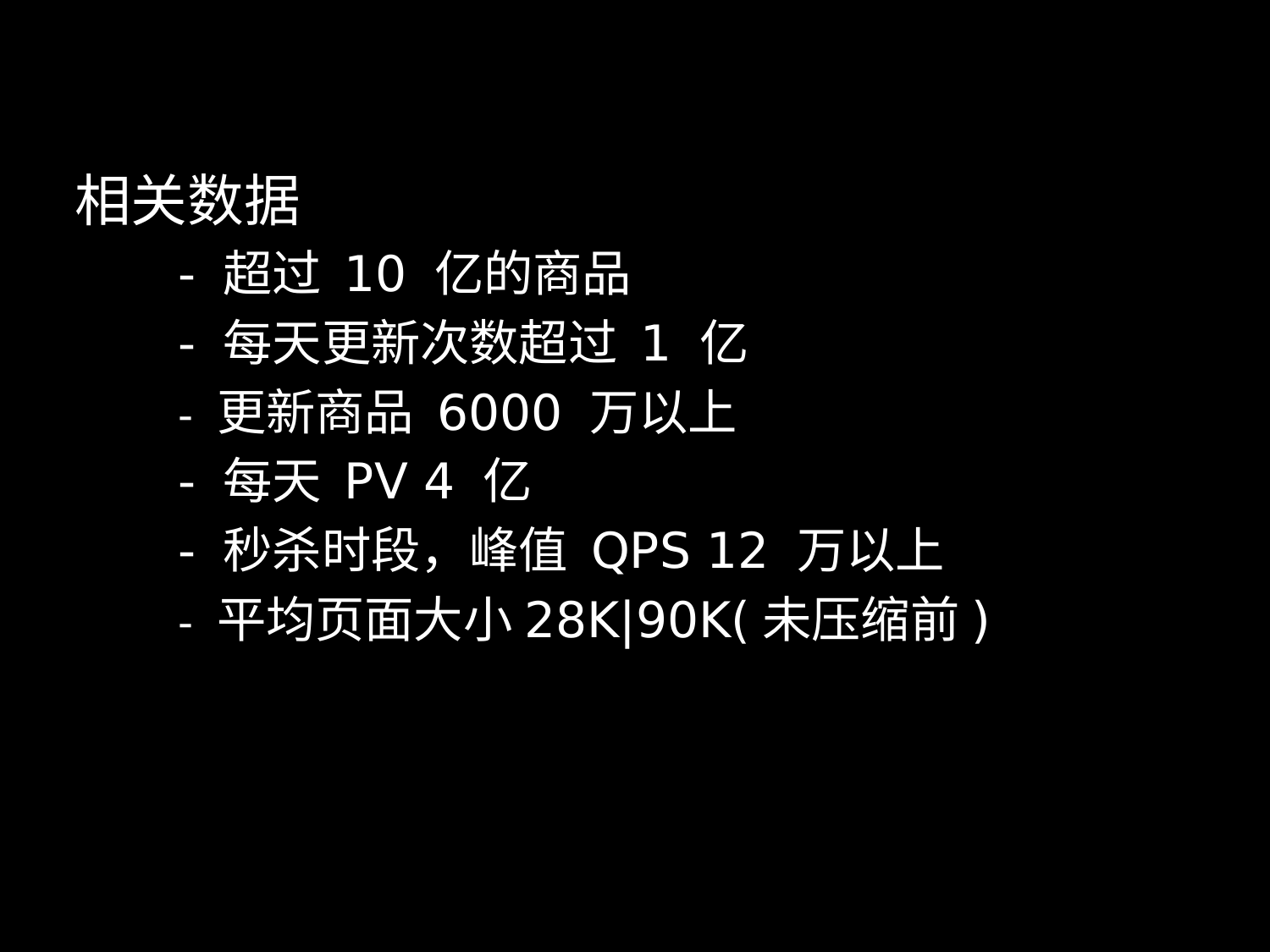

相关数据
- 超过 10 亿的商品
- 每天更新次数超过 1 亿
- 更新商品 6000 万以上
- 每天 PV 4 亿
- 秒杀时段，峰值 QPS 12 万以上
- 平均页面大小28K|90K(未压缩前)